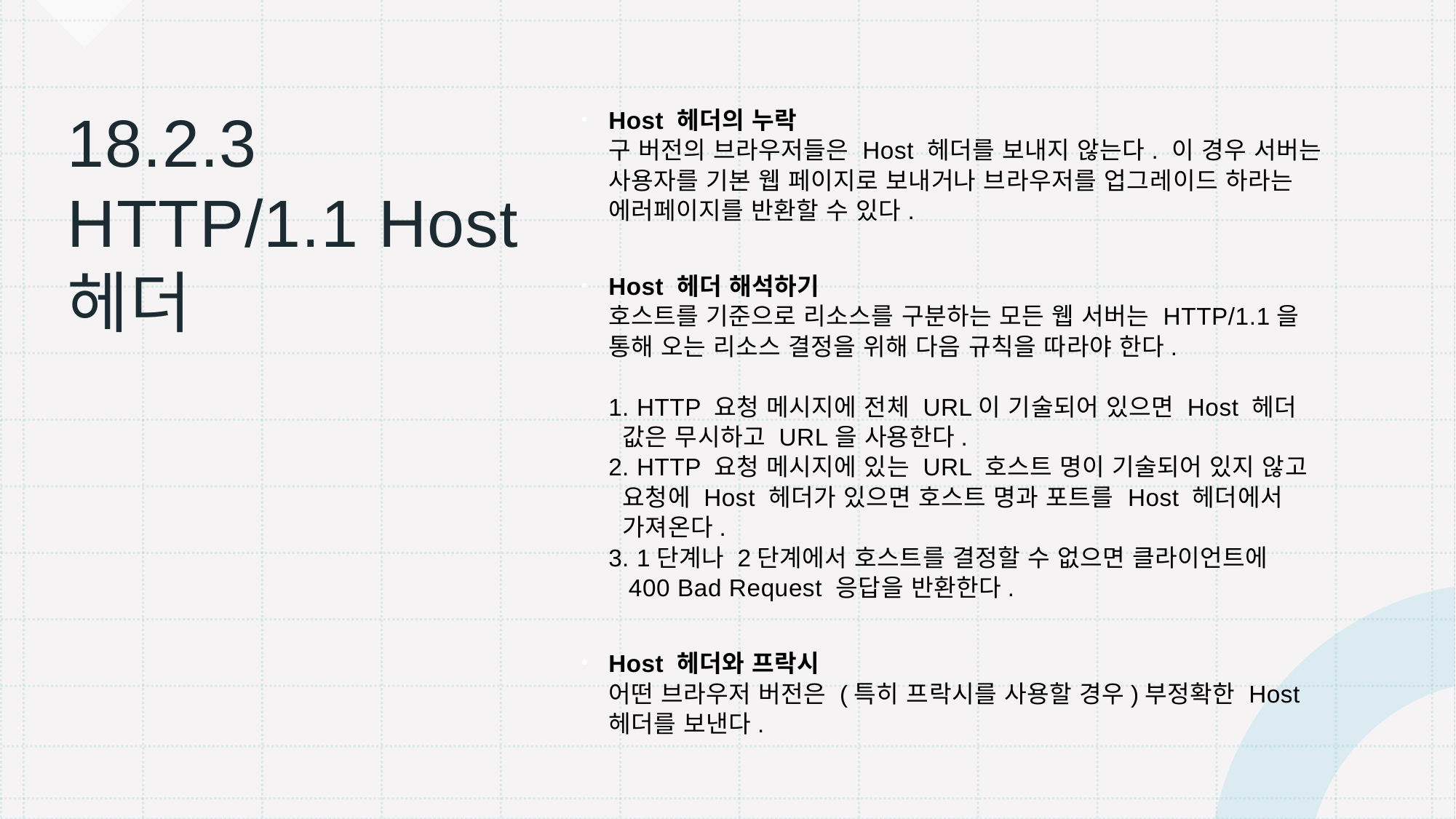

Host 헤더의 누락
구 버전의 브라우저들은 Host 헤더를 보내지 않는다. 이 경우 서버는 사용자를 기본 웹 페이지로 보내거나 브라우저를 업그레이드 하라는 에러페이지를 반환할 수 있다.

Host 헤더 해석하기
호스트를 기준으로 리소스를 구분하는 모든 웹 서버는 HTTP/1.1을 통해 오는 리소스 결정을 위해 다음 규칙을 따라야 한다.
1. HTTP 요청 메시지에 전체 URL이 기술되어 있으면 Host 헤더
  값은 무시하고 URL을 사용한다.
2. HTTP 요청 메시지에 있는 URL 호스트 명이 기술되어 있지 않고
  요청에 Host 헤더가 있으면 호스트 명과 포트를 Host 헤더에서
  가져온다.
3. 1단계나 2단계에서 호스트를 결정할 수 없으면 클라이언트에
  400 Bad Request 응답을 반환한다.

Host 헤더와 프락시
어떤 브라우저 버전은 (특히 프락시를 사용할 경우)부정확한 Host 헤더를 보낸다.
# 18.2.3 HTTP/1.1 Host 헤더